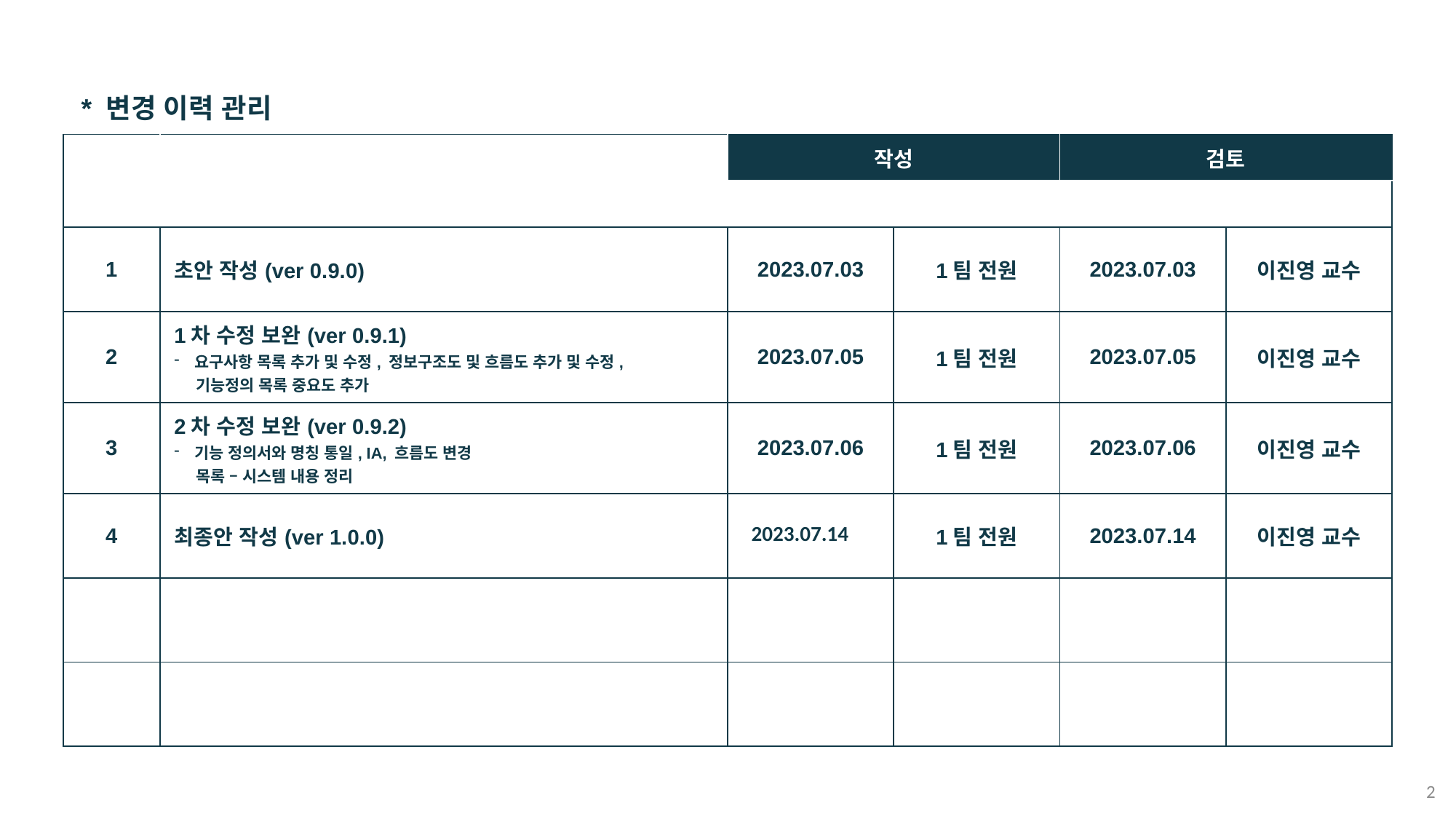

* 변경 이력 관리
| No. | 변경 내역 | 작성 |  | 검토 |  |
| --- | --- | --- | --- | --- | --- |
|  |  | 일자 | 작성자 | 일자 | 담당자 |
| 1 | 초안 작성(ver 0.9.0) | 2023.07.03 | 1팀 전원 | 2023.07.03 | 이진영 교수 |
| 2 | 1차 수정 보완(ver 0.9.1) 요구사항 목록 추가 및 수정, 정보구조도 및 흐름도 추가 및 수정, 기능정의 목록 중요도 추가 | 2023.07.05 | 1팀 전원 | 2023.07.05 | 이진영 교수 |
| 3 | 2차 수정 보완(ver 0.9.2) 기능 정의서와 명칭 통일, IA, 흐름도 변경 목록 – 시스템 내용 정리 | 2023.07.06 | 1팀 전원 | 2023.07.06 | 이진영 교수 |
| 4 | 최종안 작성(ver 1.0.0) | 2023.07.14 | 1팀 전원 | 2023.07.14 | 이진영 교수 |
|  |  |  |  |  |  |
|  |  |  |  |  |  |
2